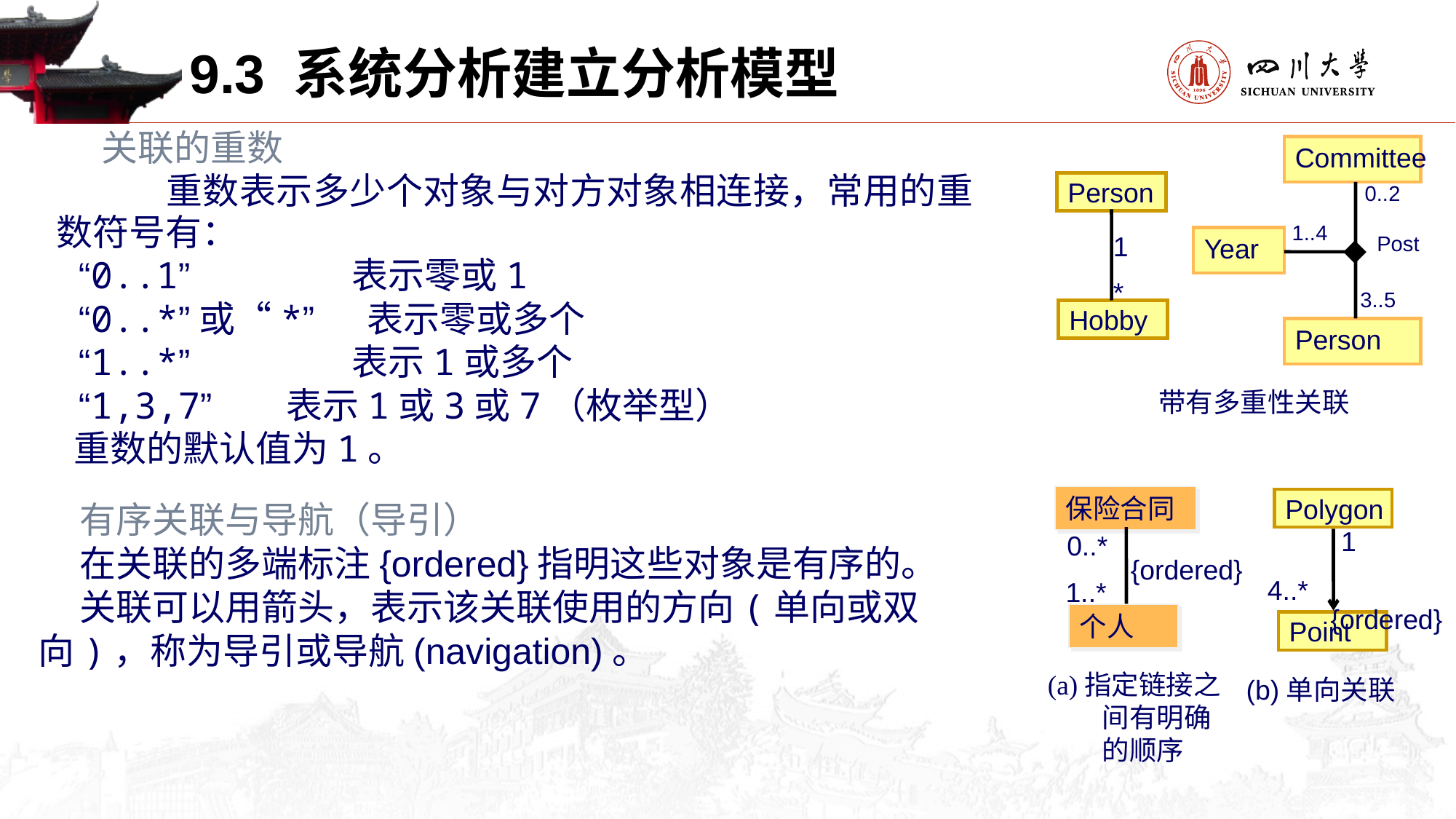

9.3 系统分析建立分析模型

　 关联的重数
	重数表示多少个对象与对方对象相连接，常用的重数符号有：
 “0..1”       表示零或1
 “0..*”或“*”  表示零或多个
 “1..*”       表示1或多个
 “1,3,7”   表示1或3或7（枚举型）
 重数的默认值为1。
Committee
Person

1
*
Hobby
0..2

1..4
Year
Post
◆

3..5
Person
带有多重性关联
保险合同
0..*

{ordered}
1..*
个人
Polygon
1

4..*
 {ordered}
Point
(a)指定链接之间有明确的顺序
(b)单向关联

    有序关联与导航（导引）
    在关联的多端标注{ordered}指明这些对象是有序的。
    关联可以用箭头，表示该关联使用的方向(单向或双向)，称为导引或导航(navigation)。